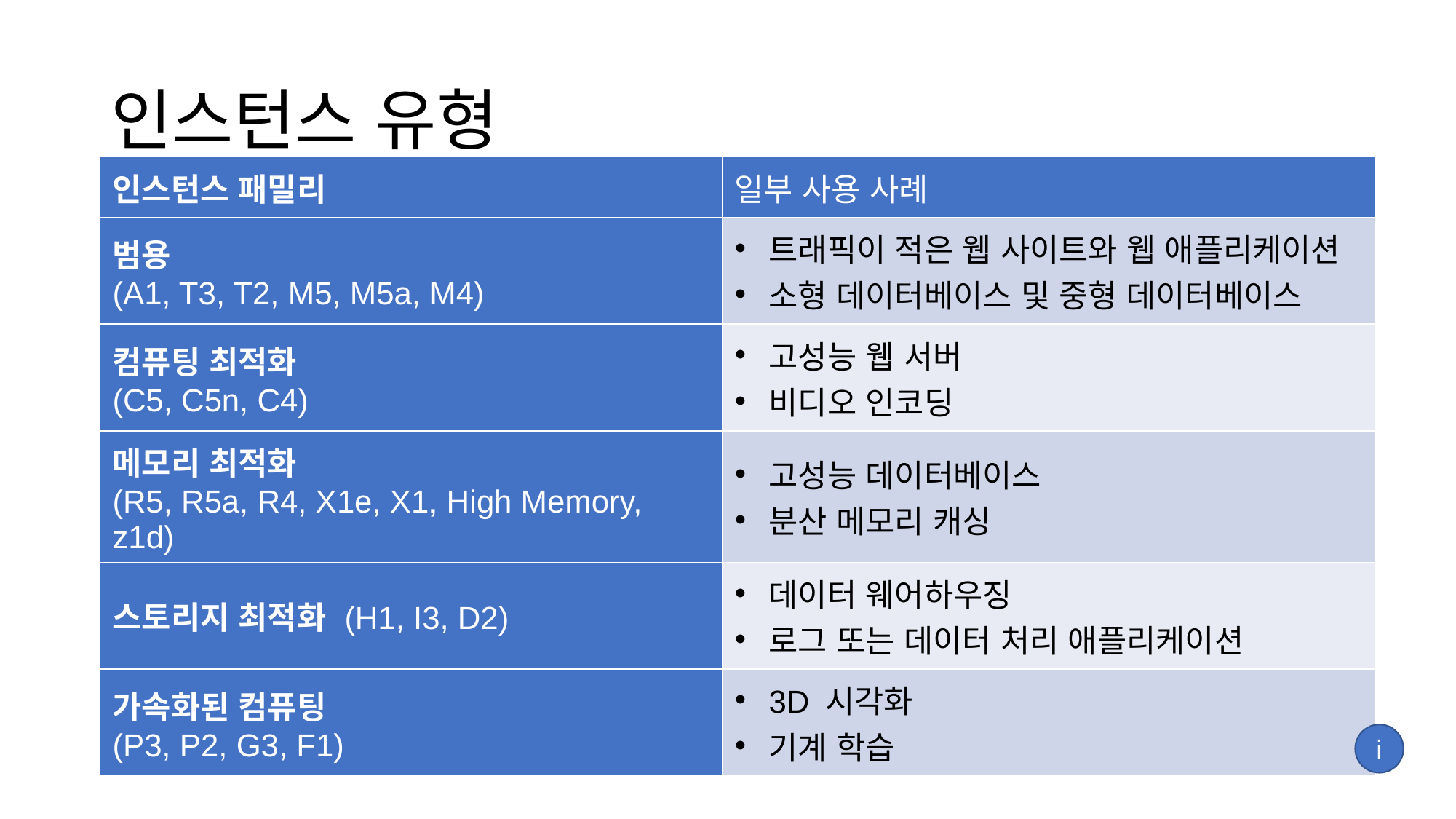

# 인스턴스 유형
| 인스턴스 패밀리 | 일부 사용 사례 |
| --- | --- |
| 범용 (A1, T3, T2, M5, M5a, M4) | 트래픽이 적은 웹 사이트와 웹 애플리케이션 소형 데이터베이스 및 중형 데이터베이스 |
| 컴퓨팅 최적화 (C5, C5n, C4) | 고성능 웹 서버 비디오 인코딩 |
| 메모리 최적화 (R5, R5a, R4, X1e, X1, High Memory, z1d) | 고성능 데이터베이스 분산 메모리 캐싱 |
| 스토리지 최적화 (H1, I3, D2) | 데이터 웨어하우징 로그 또는 데이터 처리 애플리케이션 |
| 가속화된 컴퓨팅 (P3, P2, G3, F1) | 3D 시각화 기계 학습 |
i